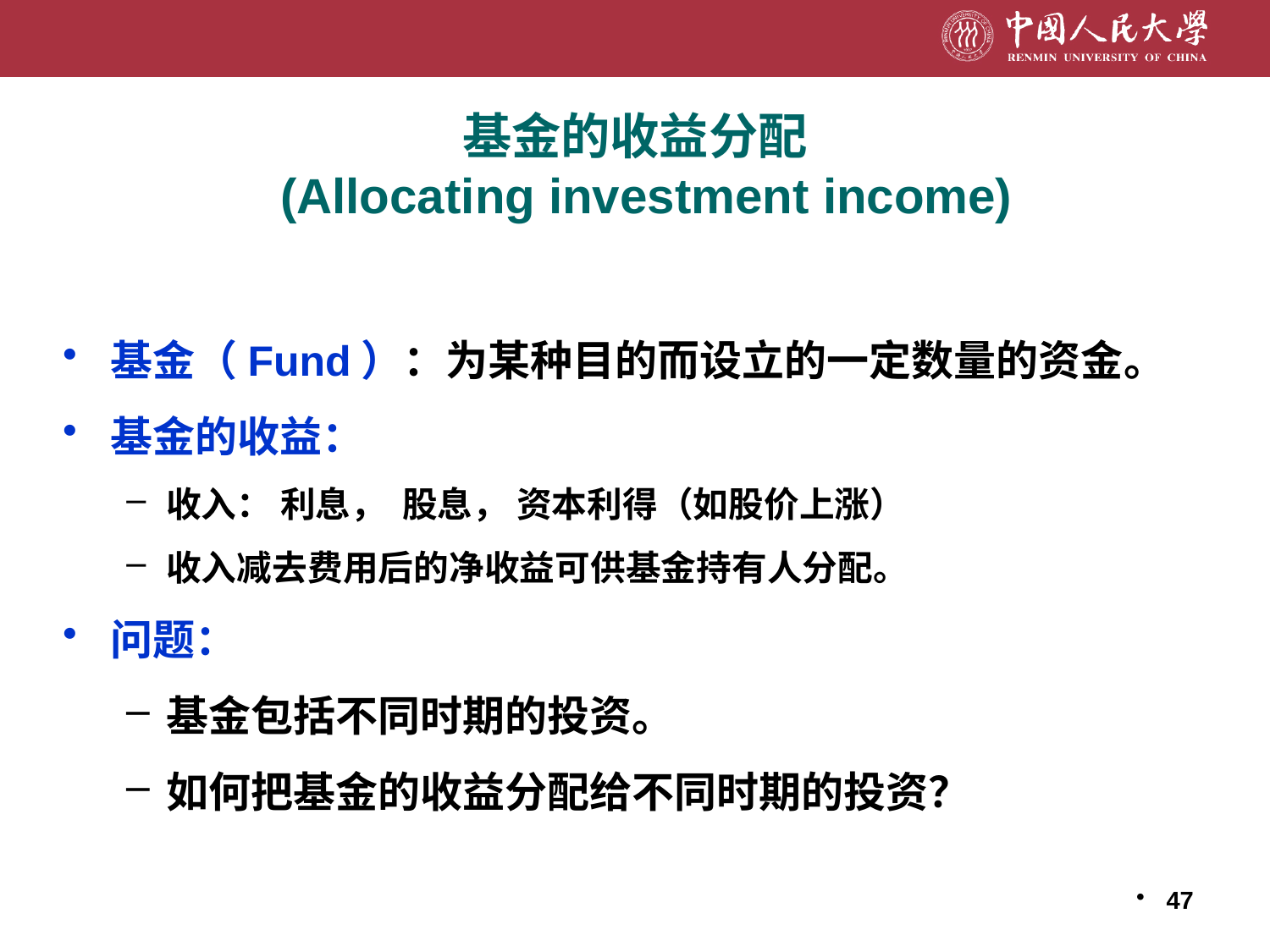

# 基金的收益分配 (Allocating investment income)
基金（Fund）：为某种目的而设立的一定数量的资金。
基金的收益：
收入： 利息，  股息， 资本利得（如股价上涨）
收入减去费用后的净收益可供基金持有人分配。
问题：
基金包括不同时期的投资。
如何把基金的收益分配给不同时期的投资？
47